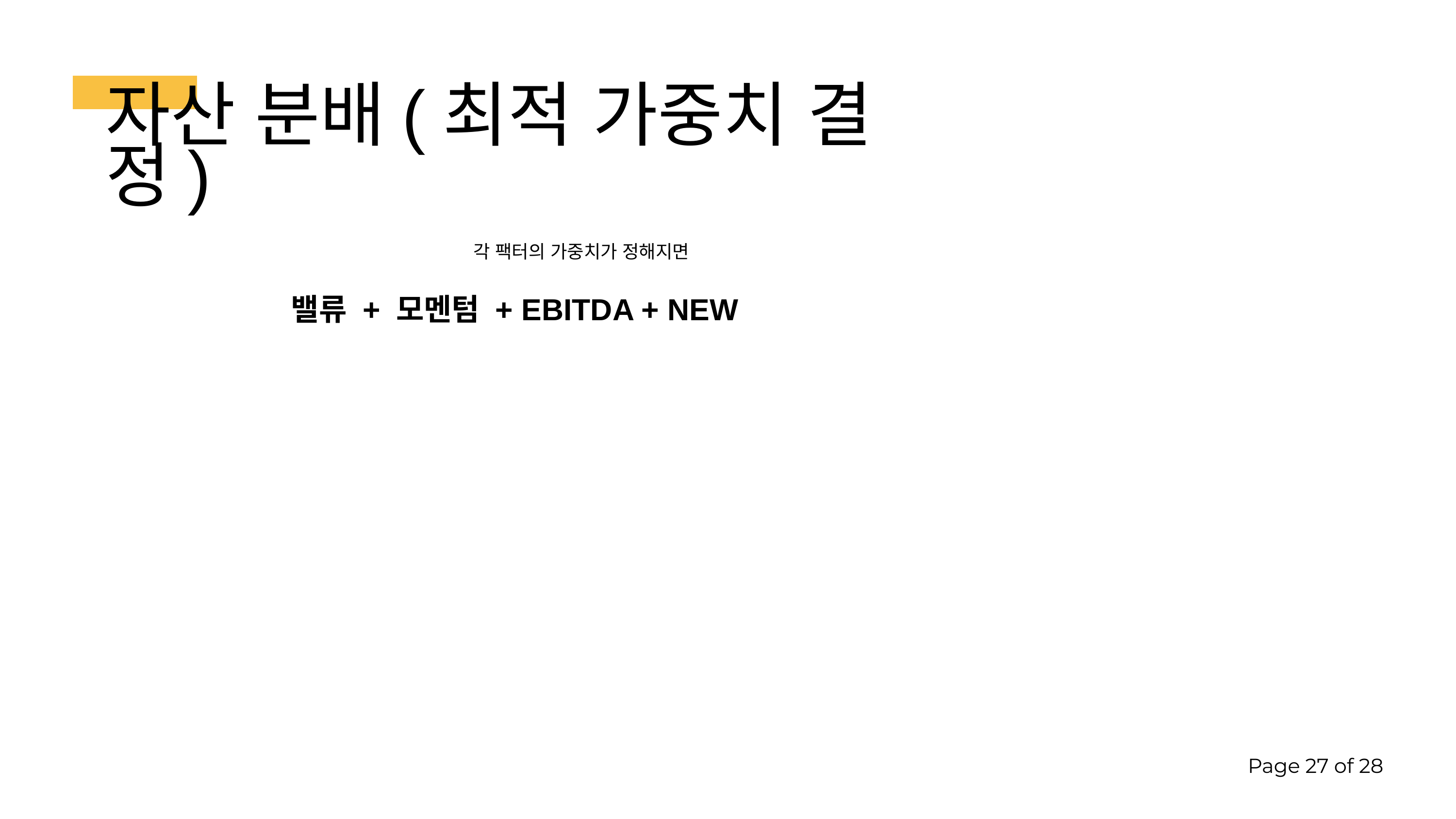

자산 분배(최적 가중치 결정)
각 팩터의 가중치가 정해지면
밸류 + 모멘텀 + EBITDA + NEW
Page 27 of 28